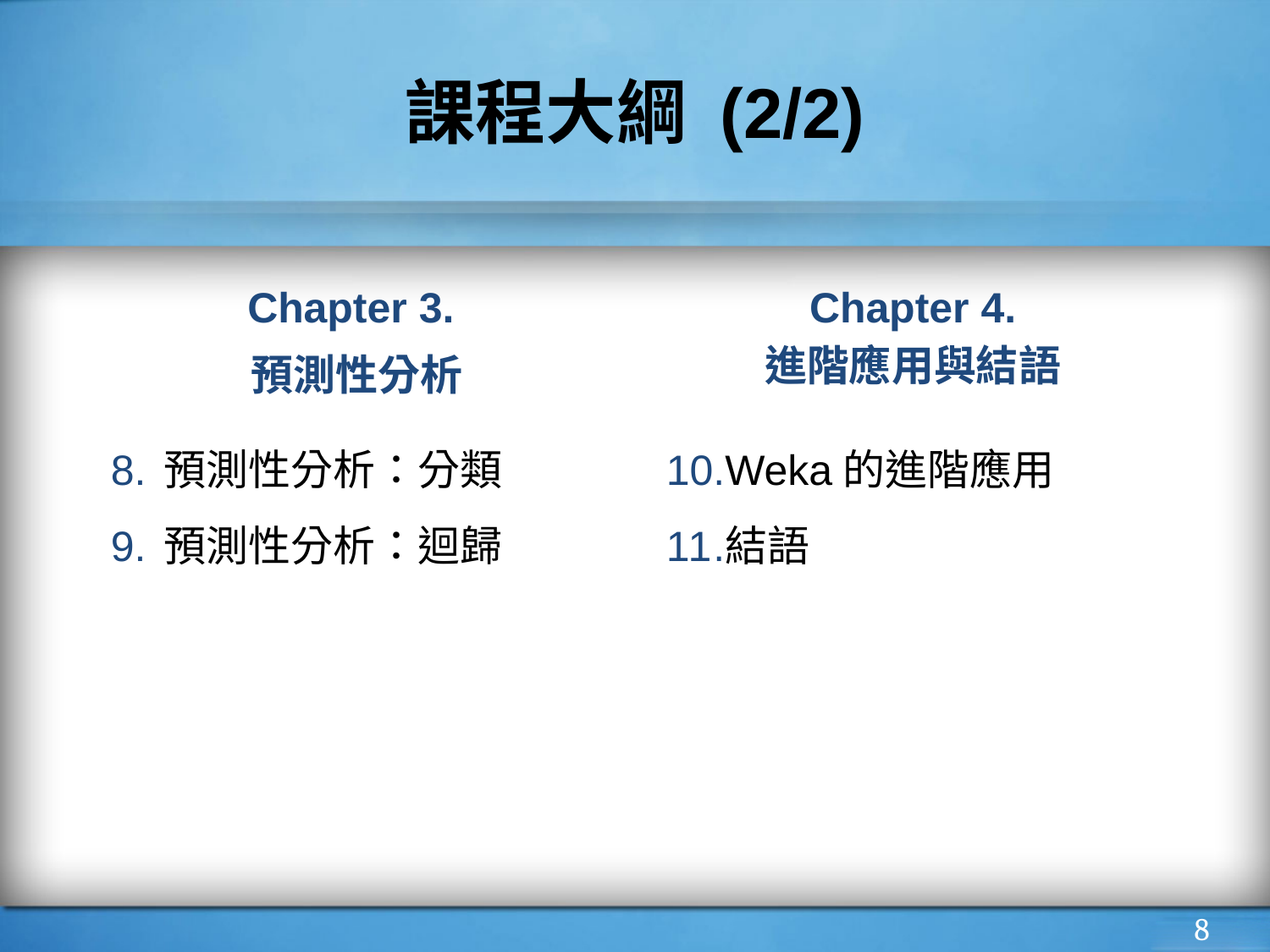

# 課程大綱 (2/2)
Chapter 3.
預測性分析
Chapter 4.
進階應用與結語

預測性分析：分類
預測性分析：迴歸
Weka的進階應用
結語
8